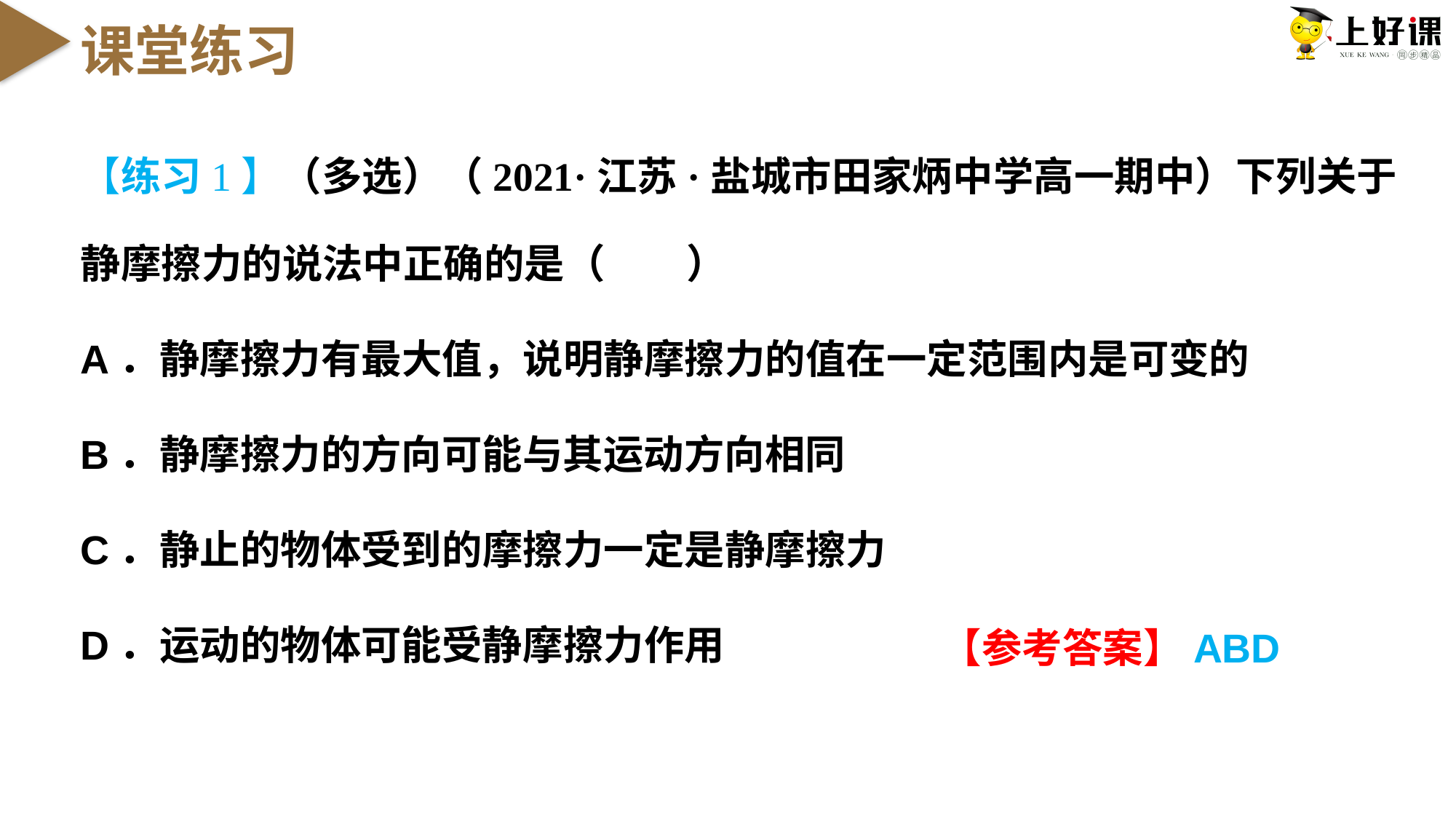

课堂练习
【练习1】（多选）（2021·江苏·盐城市田家炳中学高一期中）下列关于静摩擦力的说法中正确的是（　　）
A．静摩擦力有最大值，说明静摩擦力的值在一定范围内是可变的
B．静摩擦力的方向可能与其运动方向相同
C．静止的物体受到的摩擦力一定是静摩擦力
D．运动的物体可能受静摩擦力作用
【参考答案】ABD